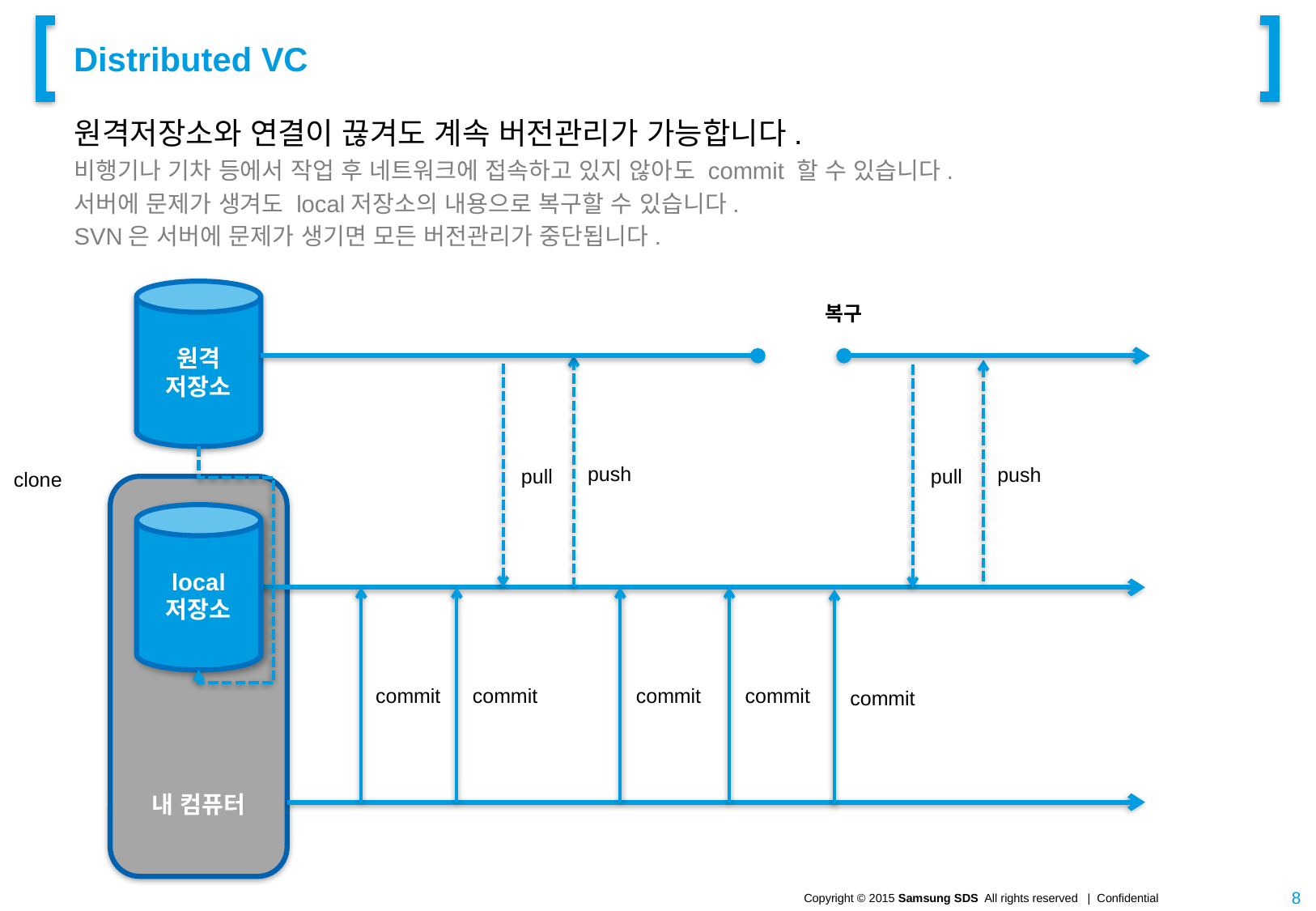

# Distributed VC
원격저장소와 연결이 끊겨도 계속 버전관리가 가능합니다.
비행기나 기차 등에서 작업 후 네트워크에 접속하고 있지 않아도 commit 할 수 있습니다.
서버에 문제가 생겨도 local저장소의 내용으로 복구할 수 있습니다.
SVN은 서버에 문제가 생기면 모든 버전관리가 중단됩니다.
원격
저장소
복구
push
push
pull
pull
clone

내 컴퓨터
local
저장소
commit
commit
commit
commit
commit